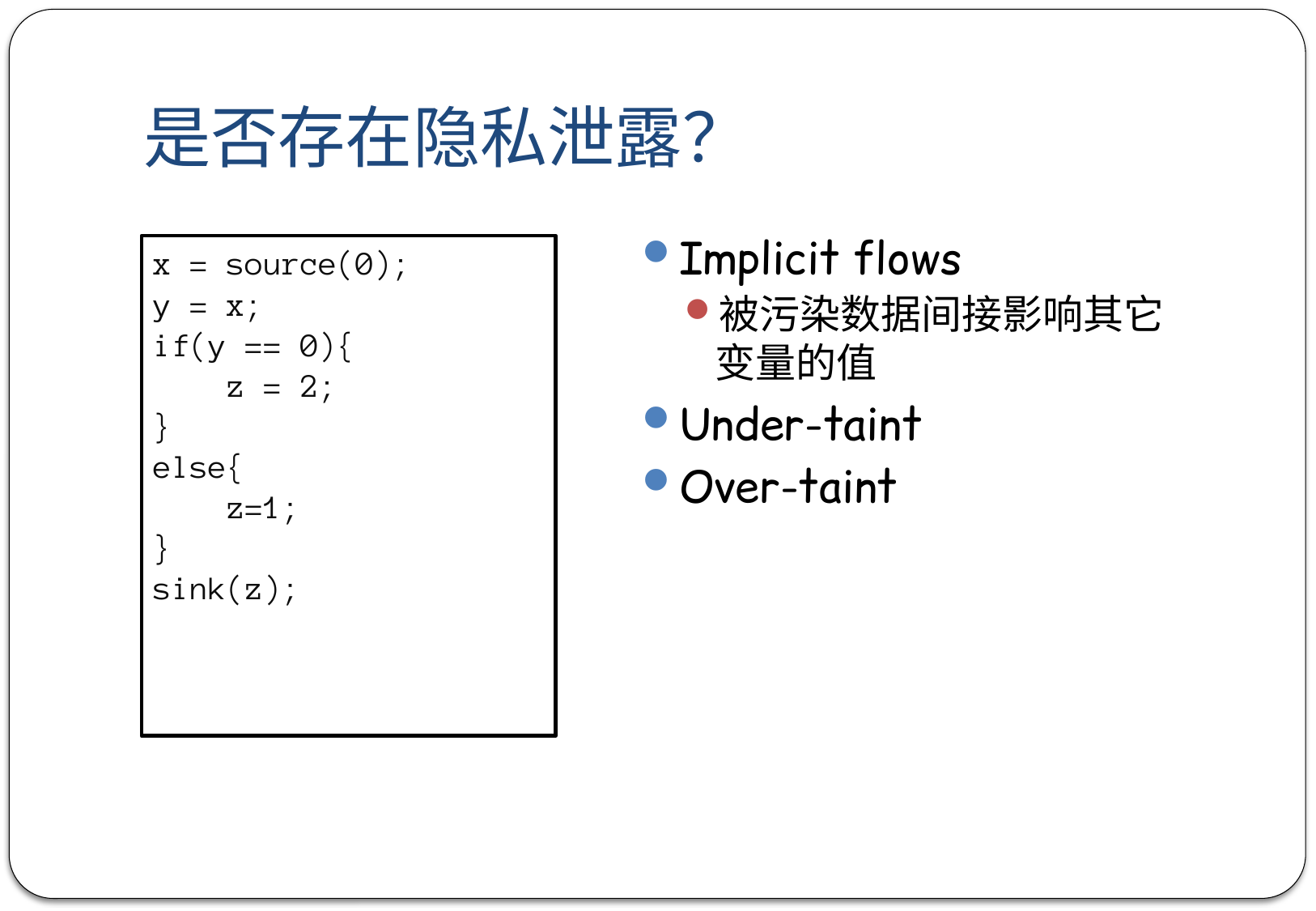

# 是否存在隐私泄露？
Implicit flows
被污染数据间接影响其它变量的值
Under-taint
Over-taint
x = source(0);
y = x;
if(y == 0){
    z = 2;
}
else{
    z=1;
}
sink(z);